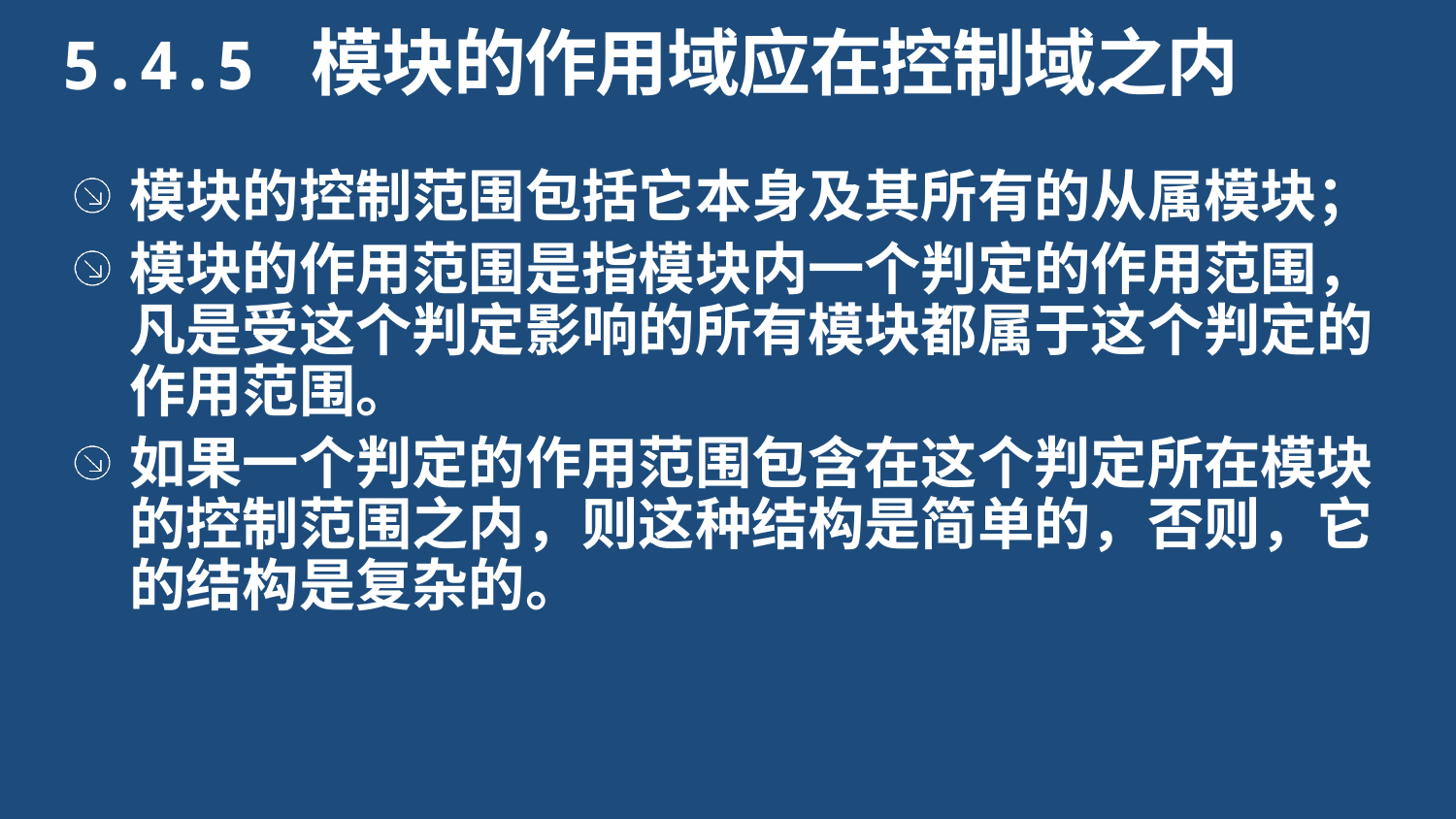

5.4.5 模块的作用域应在控制域之内
模块的控制范围包括它本身及其所有的从属模块；
模块的作用范围是指模块内一个判定的作用范围，凡是受这个判定影响的所有模块都属于这个判定的作用范围。
如果一个判定的作用范围包含在这个判定所在模块的控制范围之内，则这种结构是简单的，否则，它的结构是复杂的。